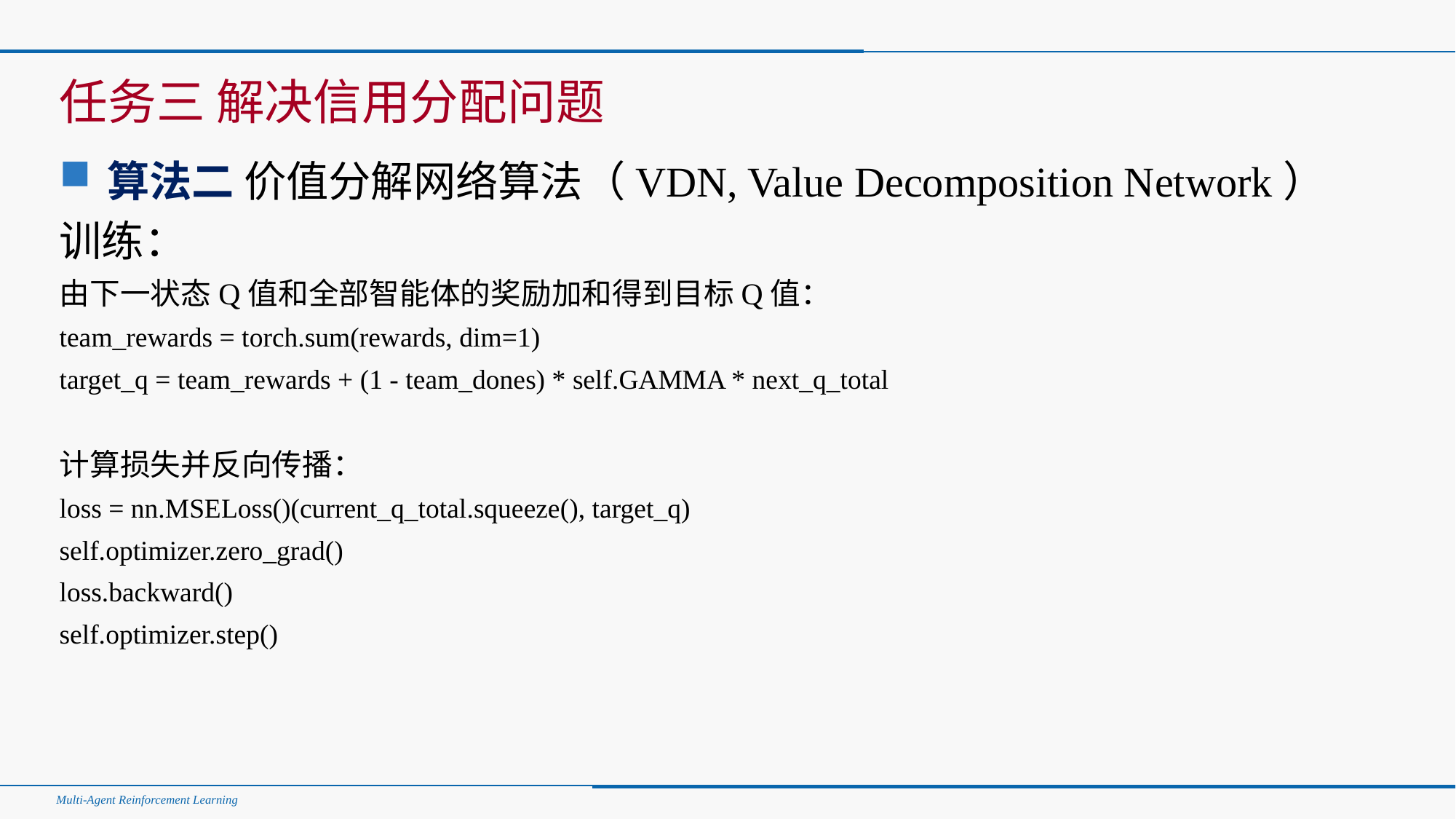

#
任务三 解决信用分配问题
算法二 价值分解网络算法（VDN, Value Decomposition Network）
训练：
由下一状态Q值和全部智能体的奖励加和得到目标Q值：
team_rewards = torch.sum(rewards, dim=1)
target_q = team_rewards + (1 - team_dones) * self.GAMMA * next_q_total

计算损失并反向传播：
loss = nn.MSELoss()(current_q_total.squeeze(), target_q)
self.optimizer.zero_grad()
loss.backward()
self.optimizer.step()
47